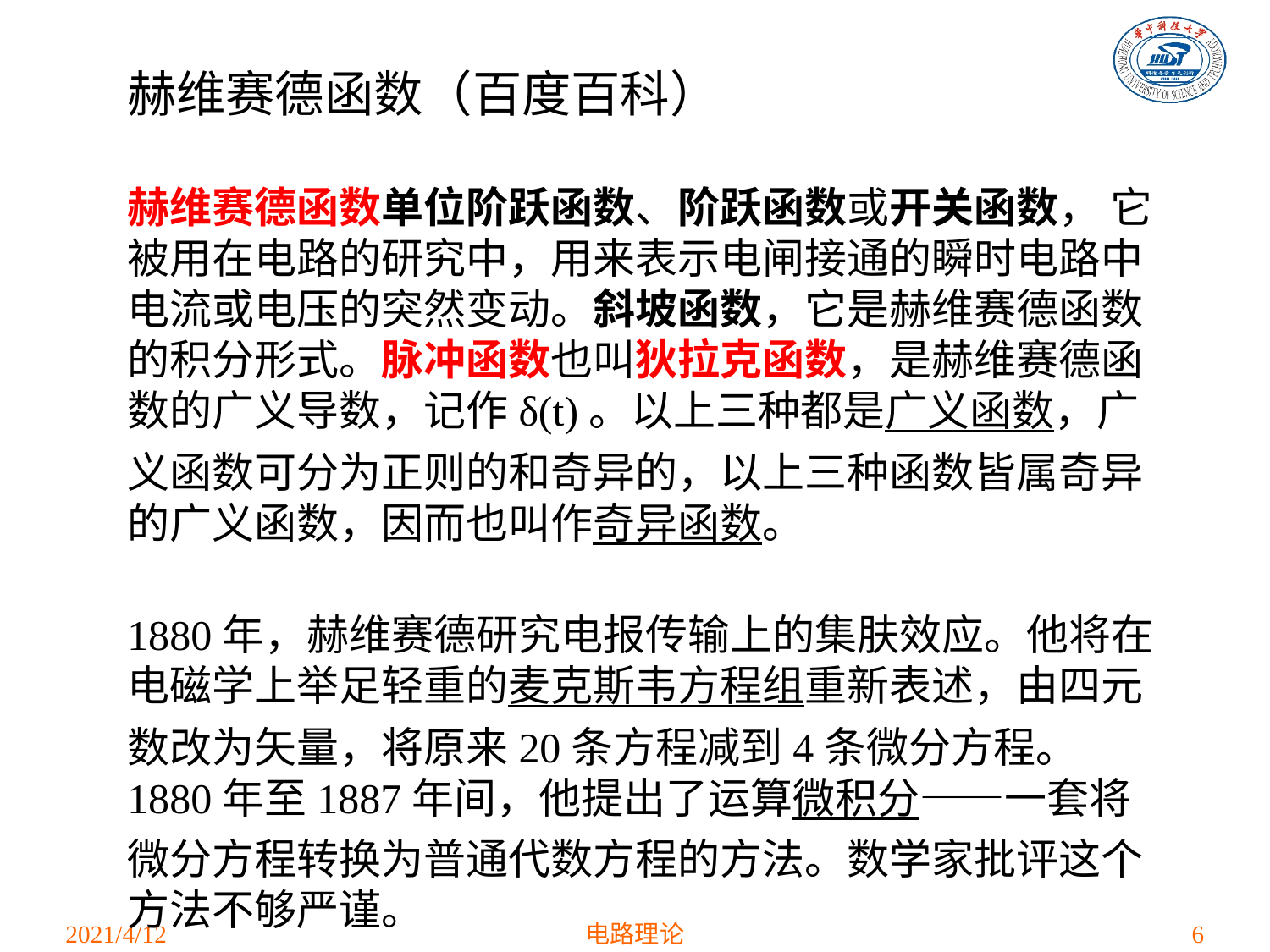

赫维赛德函数（百度百科）

赫维赛德函数单位阶跃函数、阶跃函数或开关函数， 它被用在电路的研究中，用来表示电闸接通的瞬时电路中电流或电压的突然变动。斜坡函数，它是赫维赛德函数的积分形式。脉冲函数也叫狄拉克函数，是赫维赛德函数的广义导数，记作δ(t)。以上三种都是广义函数，广义函数可分为正则的和奇异的，以上三种函数皆属奇异的广义函数，因而也叫作奇异函数。

1880年，赫维赛德研究电报传输上的集肤效应。他将在电磁学上举足轻重的麦克斯韦方程组重新表述，由四元数改为矢量，将原来20条方程减到4条微分方程。
1880年至1887年间，他提出了运算微积分——一套将微分方程转换为普通代数方程的方法。数学家批评这个方法不够严谨。
……
2021/4/12
电路理论
6